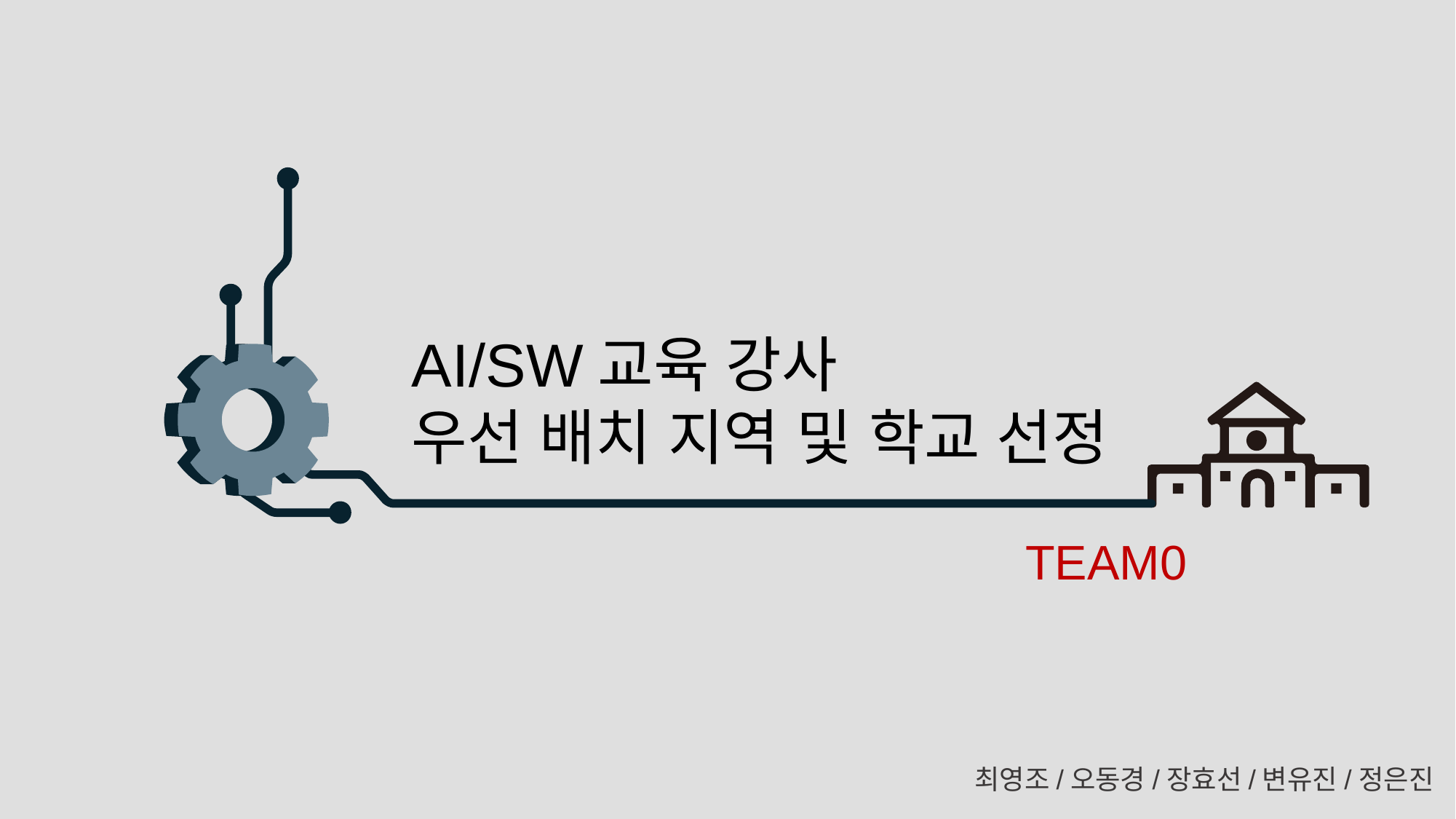

AI/SW교육 강사
우선 배치 지역 및 학교 선정
TEAM0
최영조/오동경/장효선/변유진/정은진